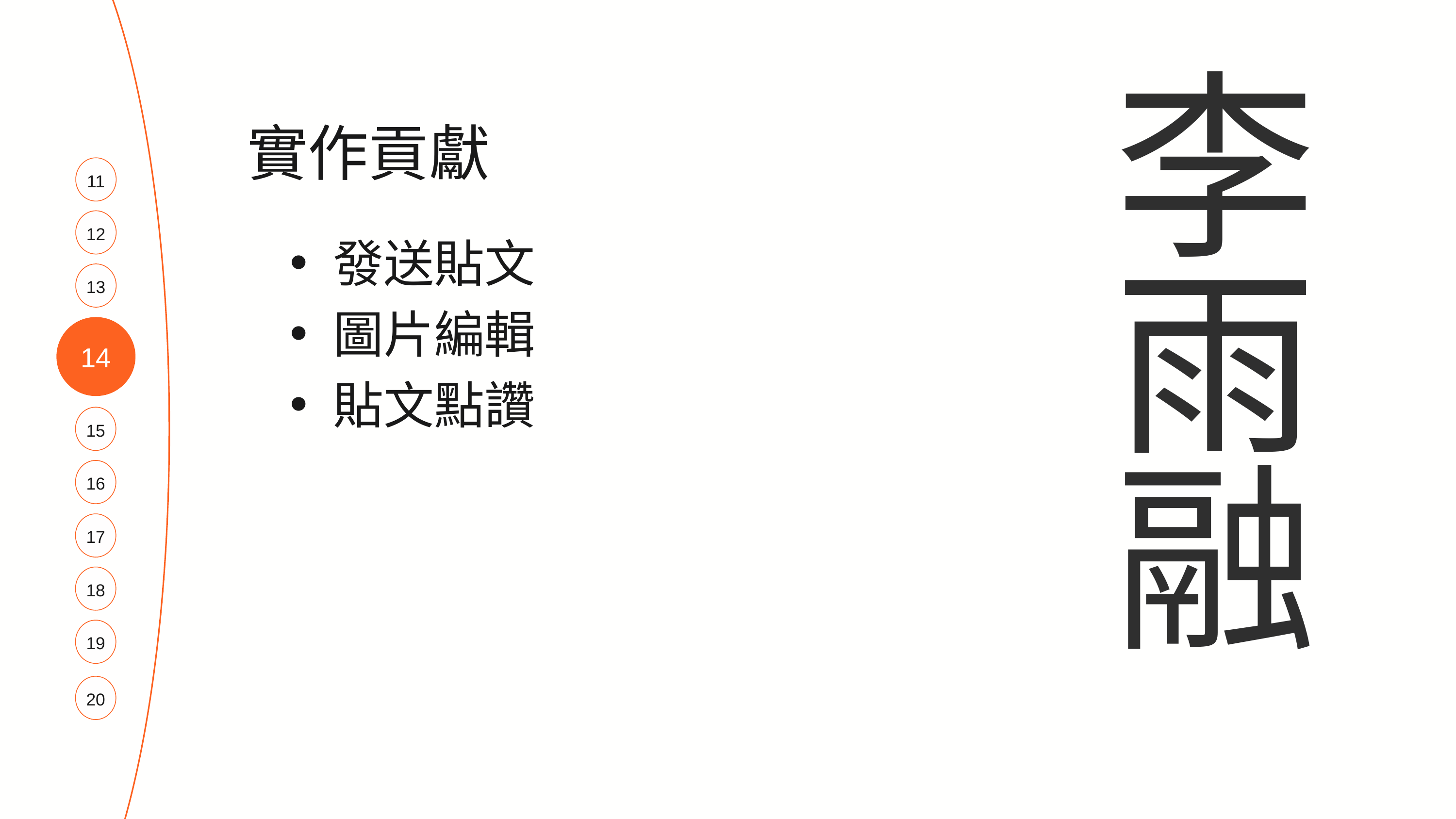

李雨融
實作貢獻

11

12
發送貼文
圖片編輯
貼文點讚

13

14

15

16

17

18

19

20